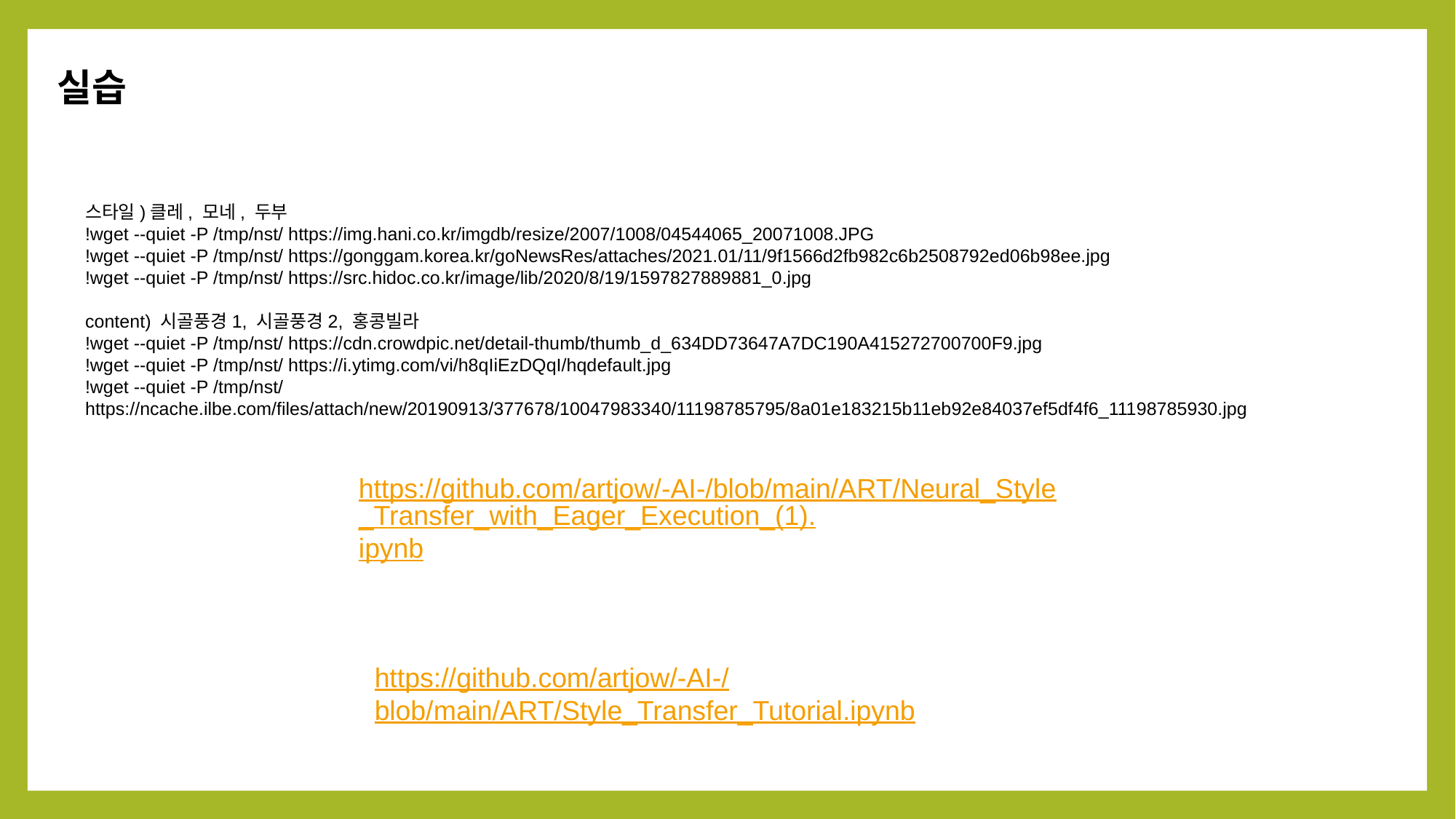

실습
스타일)클레, 모네, 두부
!wget --quiet -P /tmp/nst/ https://img.hani.co.kr/imgdb/resize/2007/1008/04544065_20071008.JPG
!wget --quiet -P /tmp/nst/ https://gonggam.korea.kr/goNewsRes/attaches/2021.01/11/9f1566d2fb982c6b2508792ed06b98ee.jpg
!wget --quiet -P /tmp/nst/ https://src.hidoc.co.kr/image/lib/2020/8/19/1597827889881_0.jpg

content) 시골풍경1, 시골풍경2, 홍콩빌라
!wget --quiet -P /tmp/nst/ https://cdn.crowdpic.net/detail-thumb/thumb_d_634DD73647A7DC190A415272700700F9.jpg
!wget --quiet -P /tmp/nst/ https://i.ytimg.com/vi/h8qIiEzDQqI/hqdefault.jpg
!wget --quiet -P /tmp/nst/ https://ncache.ilbe.com/files/attach/new/20190913/377678/10047983340/11198785795/8a01e183215b11eb92e84037ef5df4f6_11198785930.jpg
https://github.com/artjow/-AI-/blob/main/ART/Neural_Style_Transfer_with_Eager_Execution_(1).ipynb

https://github.com/artjow/-AI-/blob/main/ART/Style_Transfer_Tutorial.ipynb